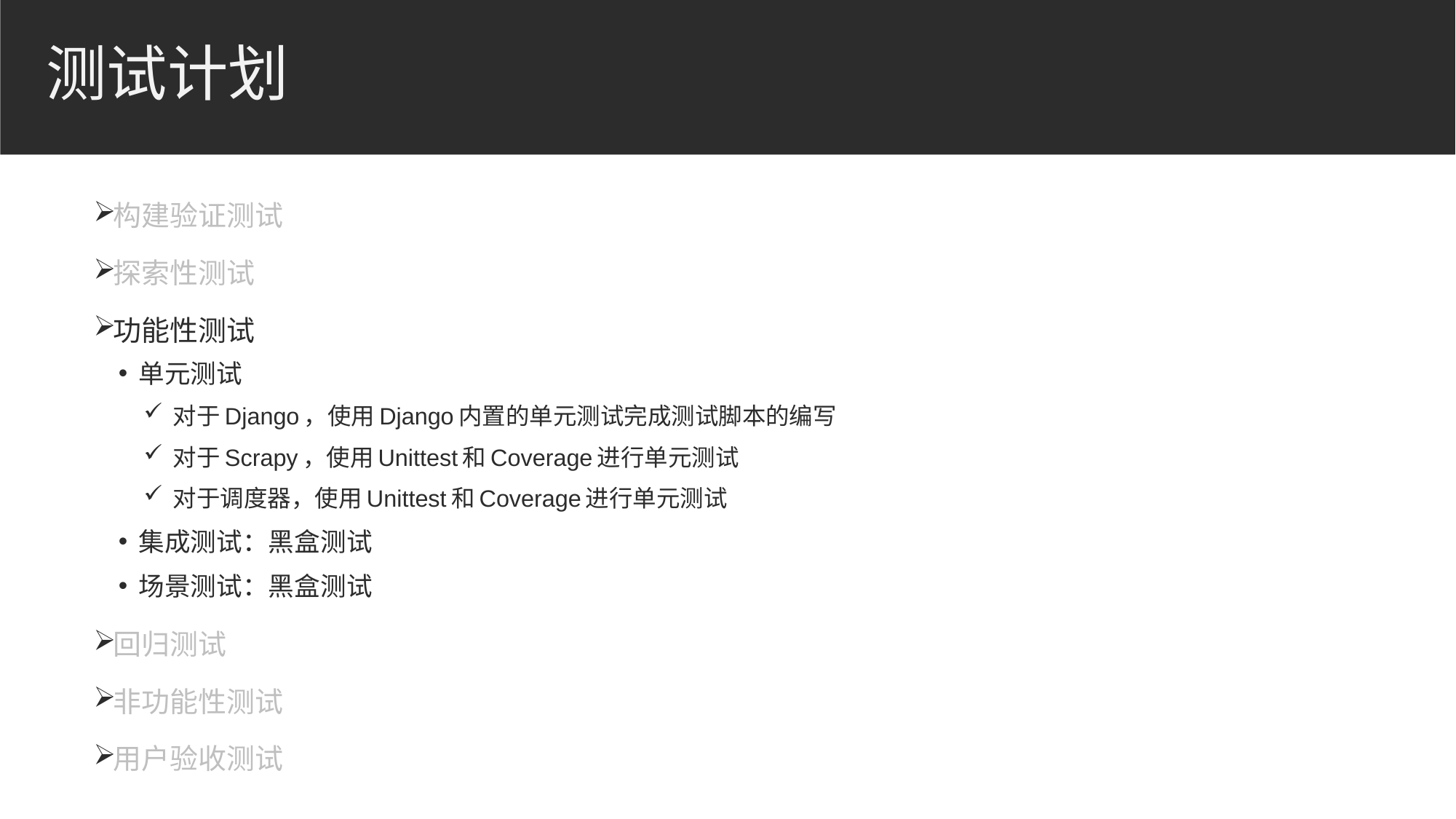

# 测试计划
构建验证测试
探索性测试
功能性测试
单元测试
 对于Django，使用Django内置的单元测试完成测试脚本的编写
 对于Scrapy，使用Unittest和Coverage进行单元测试
 对于调度器，使用Unittest和Coverage进行单元测试
集成测试：黑盒测试
场景测试：黑盒测试
回归测试
非功能性测试
用户验收测试